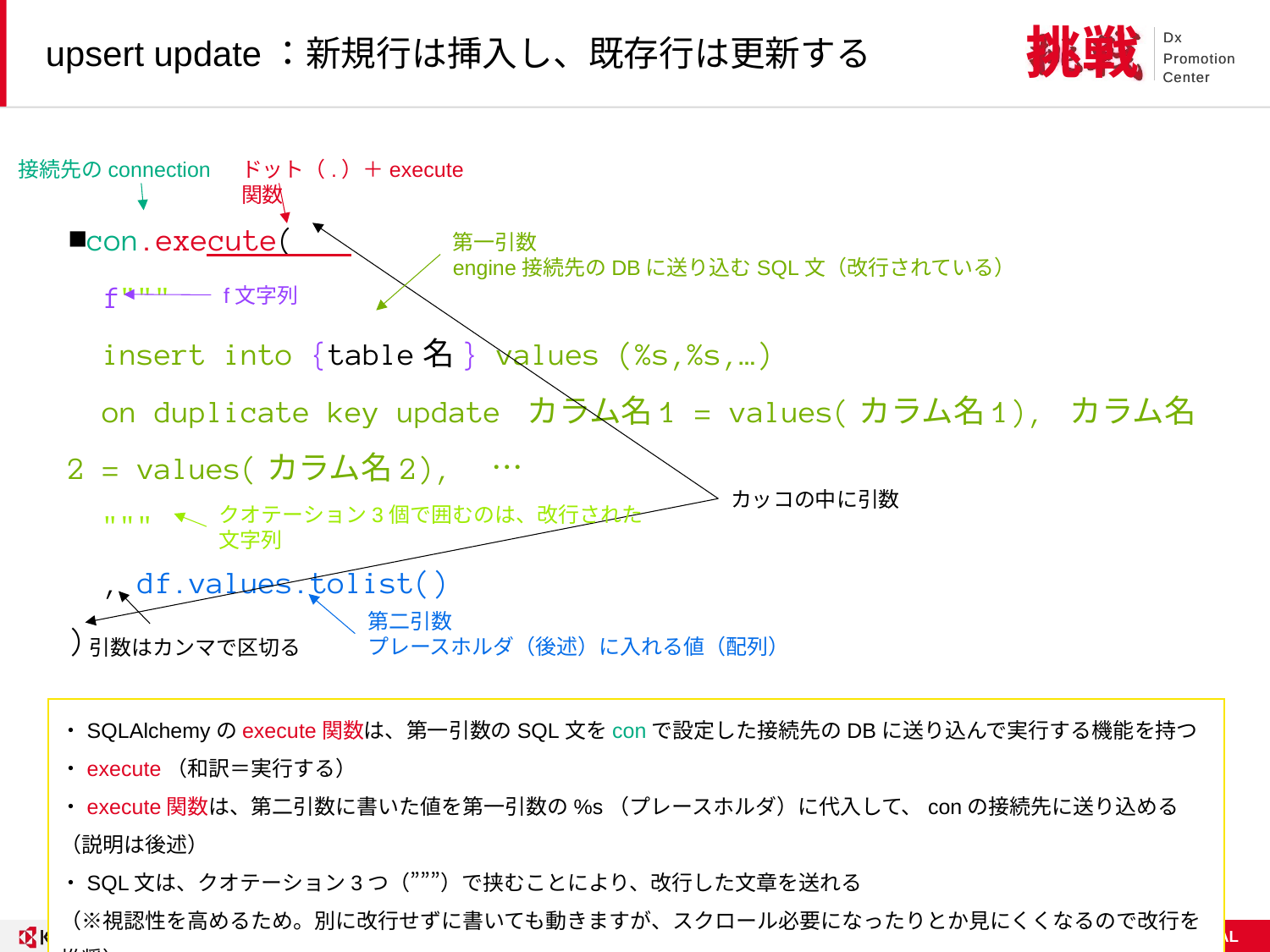

# upsert update：新規行は挿入し、既存行は更新する
接続先のconnection
ドット（.）＋execute関数

■con.execute(
  f"""
  insert into {table名} values (%s,%s,…)
  on duplicate key update カラム名1 = values(カラム名1), カラム名2 = values(カラム名2),　…
  """
  , df.values.tolist()
)
第一引数
engine接続先のDBに送り込むSQL文（改行されている）
f文字列
カッコの中に引数
クオテーション3個で囲むのは、改行された文字列
第二引数
プレースホルダ（後述）に入れる値（配列）
引数はカンマで区切る
・SQLAlchemyのexecute関数は、第一引数のSQL文をconで設定した接続先のDBに送り込んで実行する機能を持つ
・execute（和訳＝実行する）
・execute関数は、第二引数に書いた値を第一引数の%s（プレースホルダ）に代入して、conの接続先に送り込める（説明は後述）
・SQL文は、クオテーション3つ（”””）で挟むことにより、改行した文章を送れる
（※視認性を高めるため。別に改行せずに書いても動きますが、スクロール必要になったりとか見にくくなるので改行を推奨）